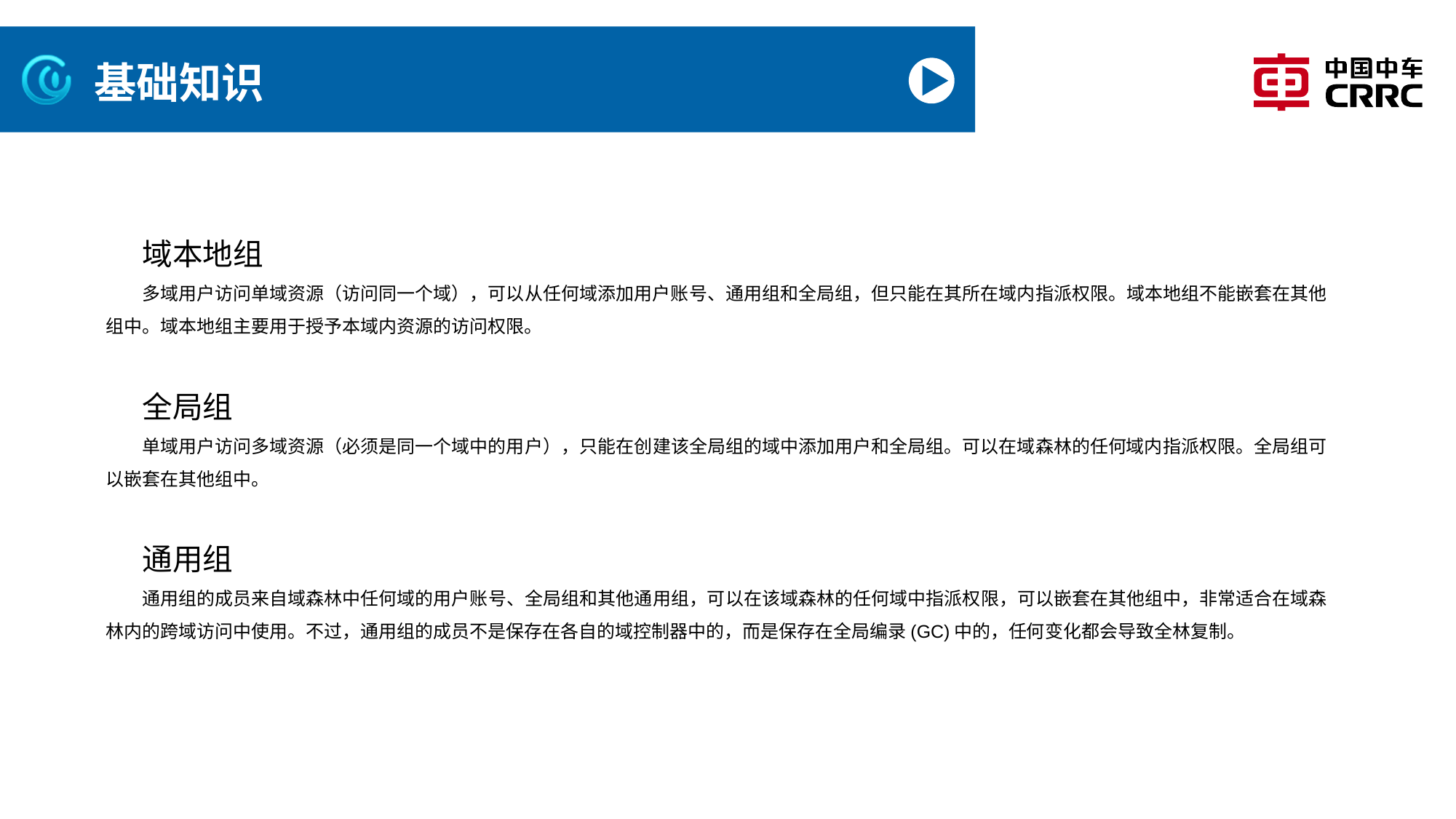

# 基础知识
域本地组
多域用户访问单域资源（访问同一个域），可以从任何域添加用户账号、通用组和全局组，但只能在其所在域内指派权限。域本地组不能嵌套在其他组中。域本地组主要用于授予本域内资源的访问权限。

全局组
单域用户访问多域资源（必须是同一个域中的用户），只能在创建该全局组的域中添加用户和全局组。可以在域森林的任何域内指派权限。全局组可以嵌套在其他组中。

通用组
通用组的成员来自域森林中任何域的用户账号、全局组和其他通用组，可以在该域森林的任何域中指派权限，可以嵌套在其他组中，非常适合在域森林内的跨域访问中使用。不过，通用组的成员不是保存在各自的域控制器中的，而是保存在全局编录(GC)中的，任何变化都会导致全林复制。
28